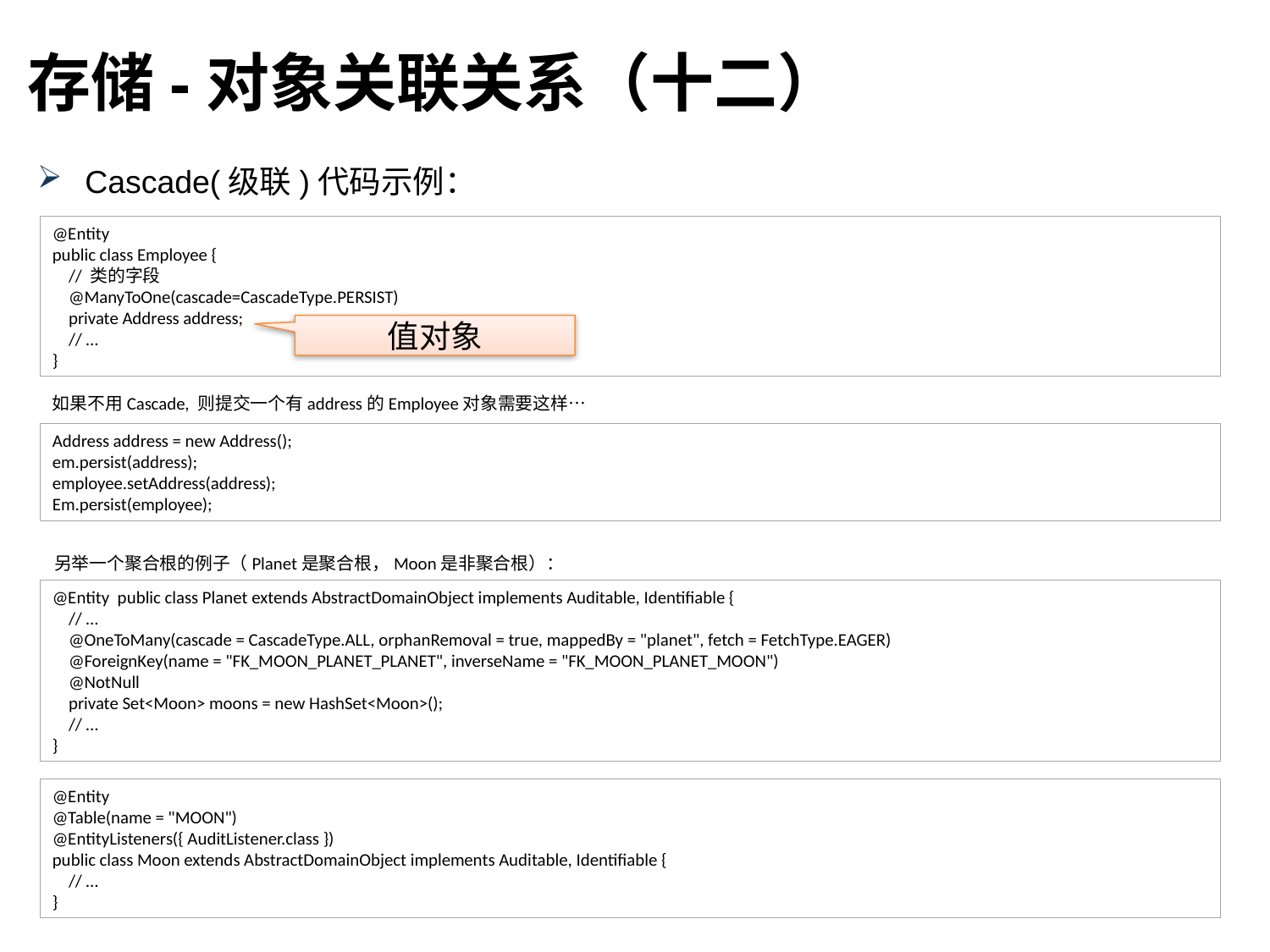

存储-对象关联关系（十二）
Cascade(级联)代码示例：
@Entity
public class Employee {
    // 类的字段
    @ManyToOne(cascade=CascadeType.PERSIST)
    private Address address;
    // …
}
值对象
如果不用Cascade, 则提交一个有address的Employee对象需要这样…
Address address = new Address();
em.persist(address);
employee.setAddress(address);
Em.persist(employee);
另举一个聚合根的例子（Planet是聚合根，Moon是非聚合根）：
@Entity  public class Planet extends AbstractDomainObject implements Auditable, Identifiable {
    // …
    @OneToMany(cascade = CascadeType.ALL, orphanRemoval = true, mappedBy = "planet", fetch = FetchType.EAGER)
    @ForeignKey(name = "FK_MOON_PLANET_PLANET", inverseName = "FK_MOON_PLANET_MOON")
    @NotNull
    private Set<Moon> moons = new HashSet<Moon>();
    // …
}
@Entity
@Table(name = "MOON")
@EntityListeners({ AuditListener.class })
public class Moon extends AbstractDomainObject implements Auditable, Identifiable {
    // …
}